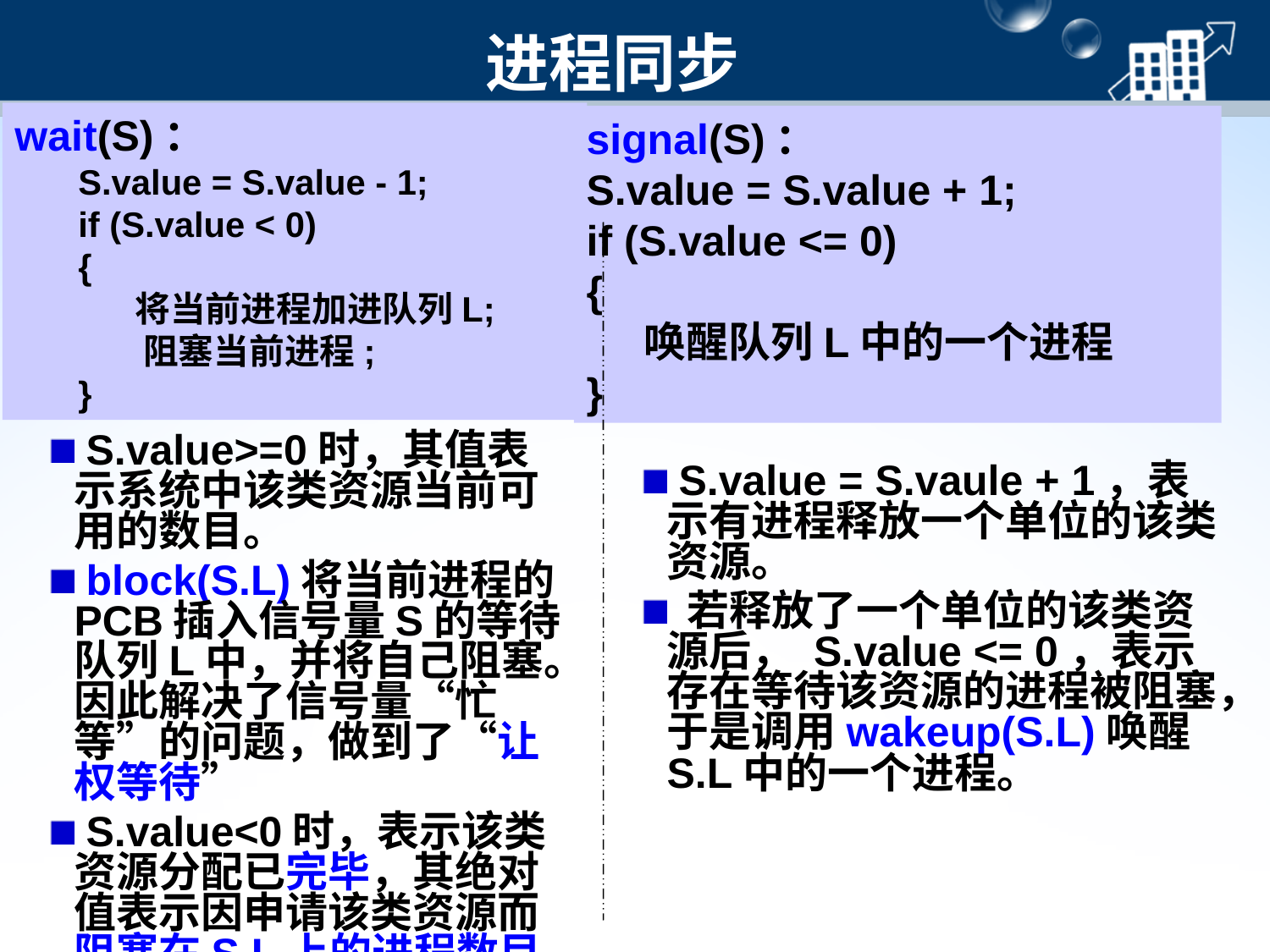

进程同步
wait(S)：
S.value = S.value - 1;
if (S.value < 0)
{
      将当前进程加进队列L;
       阻塞当前进程;
}
signal(S)：
S.value = S.value + 1;
if (S.value <= 0)
{
     唤醒队列L中的一个进程
}

 S.value>=0时，其值表示系统中该类资源当前可用的数目。
 block(S.L)将当前进程的PCB插入信号量S的等待队列L中，并将自己阻塞。因此解决了信号量“忙等”的问题，做到了“让权等待”
 S.value<0时，表示该类资源分配已完毕，其绝对值表示因申请该类资源而阻塞在S.L上的进程数目。
 S.value = S.vaule + 1，表示有进程释放一个单位的该类资源。
 若释放了一个单位的该类资源后， S.value <= 0，表示存在等待该资源的进程被阻塞，于是调用wakeup(S.L)唤醒S.L中的一个进程。